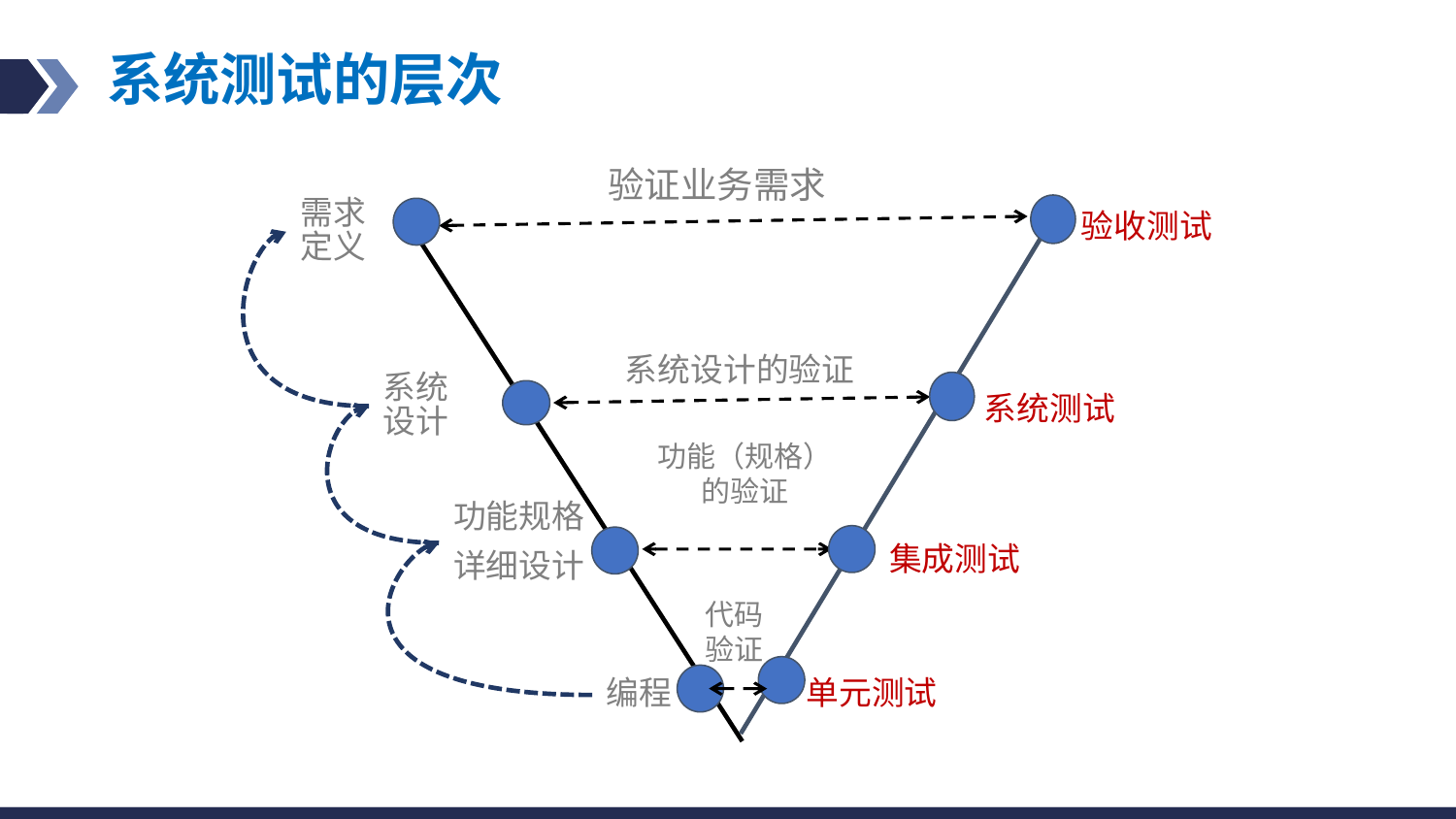

# 系统测试的层次
验证业务需求
需求定义

验收测试

系统设计的验证
系统设计

系统测试

功能（规格）的验证
功能规格
详细设计

集成测试

代码验证

编程
单元测试